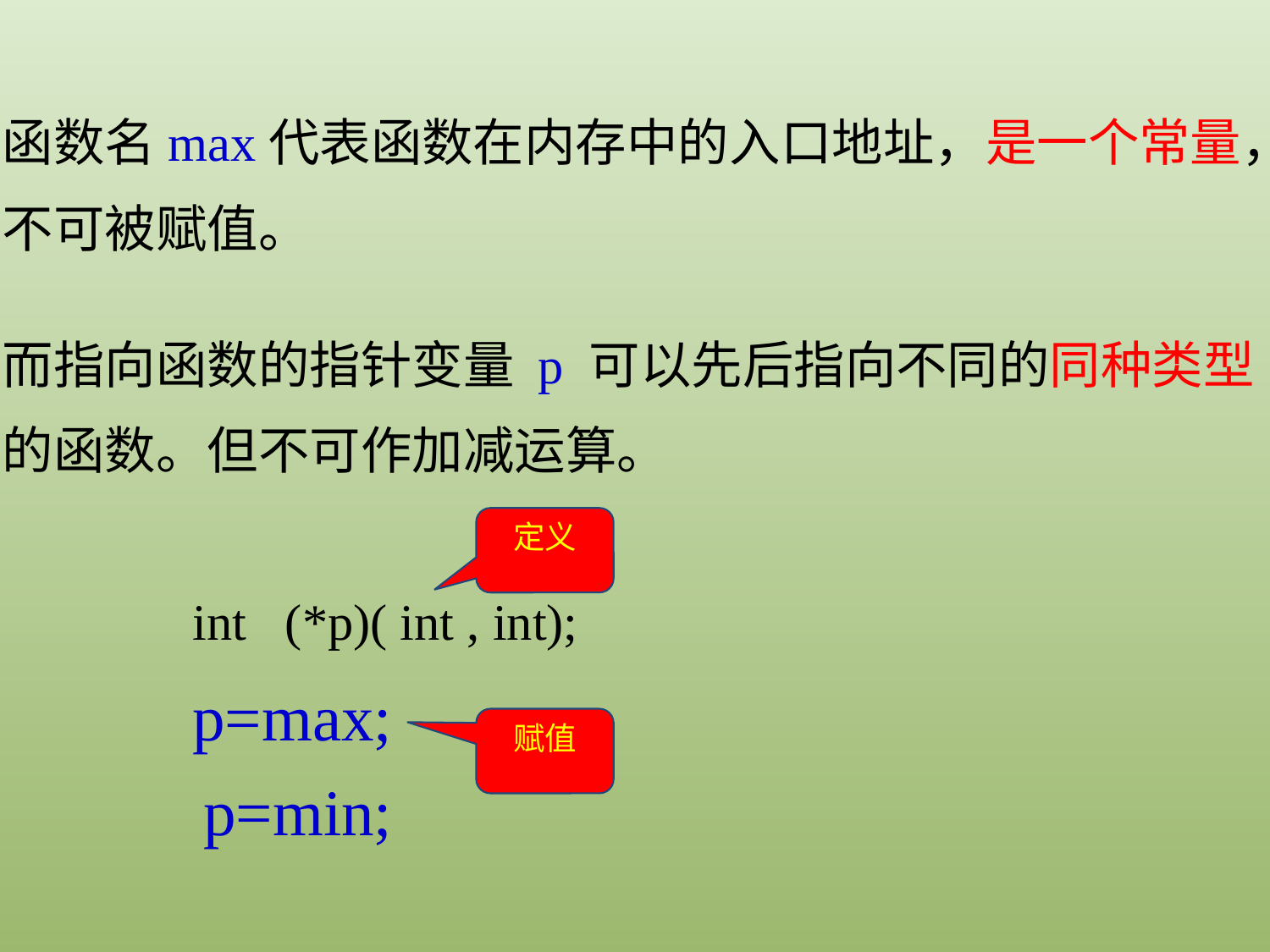

函数名max代表函数在内存中的入口地址，是一个常量，不可被赋值。
而指向函数的指针变量 p 可以先后指向不同的同种类型的函数。但不可作加减运算。
定义
int   (*p)( int , int);
p=max;
赋值
p=min;
493